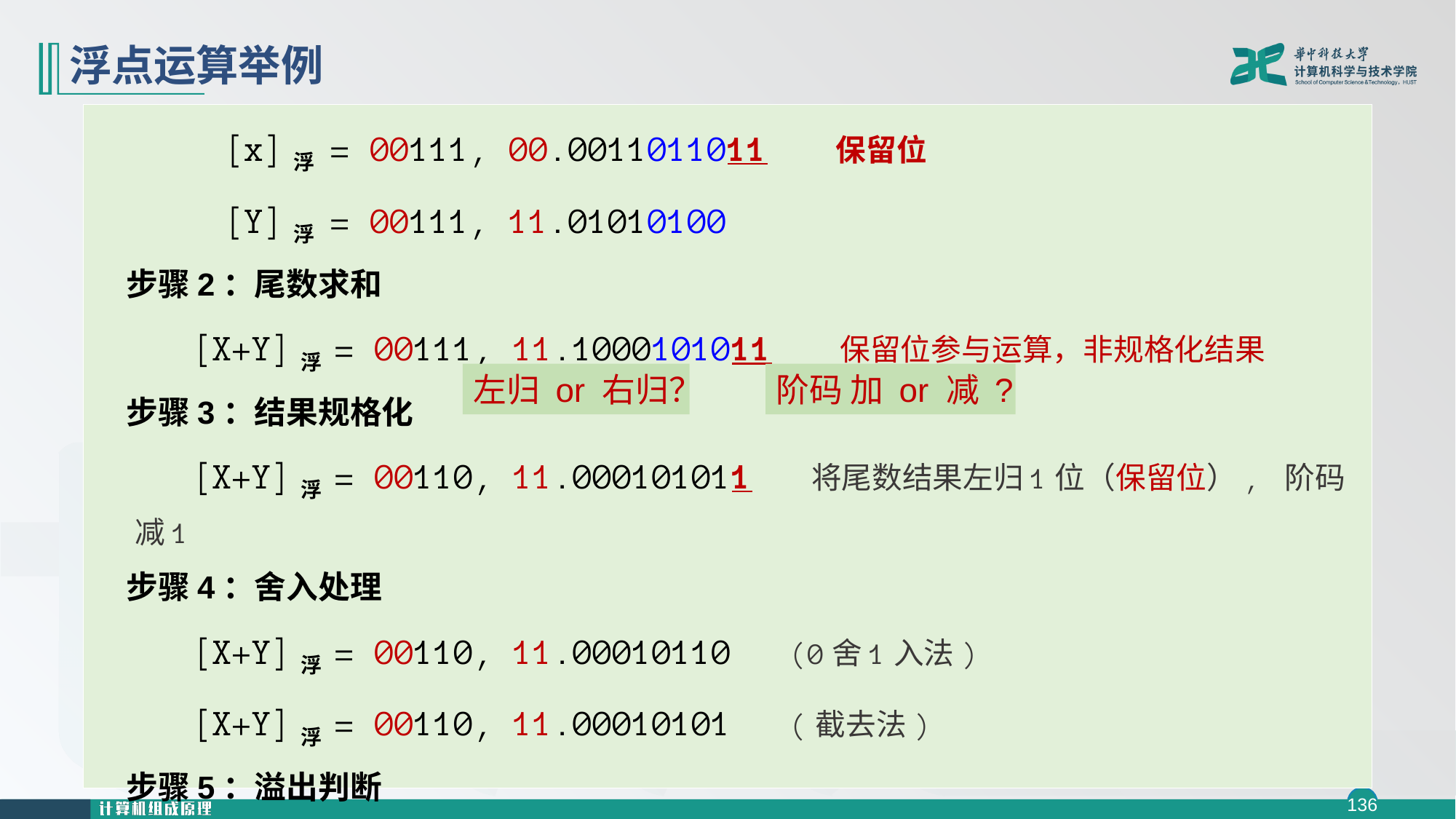

# 浮点运算举例
     [x]浮 = 00111, 00.0011011011   保留位
     [Y]浮 = 00111, 11.01010100
步骤2：尾数求和
     [X+Y]浮 = 00111, 11.1000101011   保留位参与运算，非规格化结果
步骤3：结果规格化
     [X+Y]浮 = 00110, 11.000101011    将尾数结果左归1位（保留位）, 阶码减1
步骤4：舍入处理
     [X+Y]浮 = 00110, 11.00010110   (0舍1入法)
     [X+Y]浮 = 00110, 11.00010101   (截去法)
步骤5：溢出判断
    [X+Y]浮 = 2110 x (-0.11101011)   无溢出

左归 or 右归？
阶码 加 or 减 ?